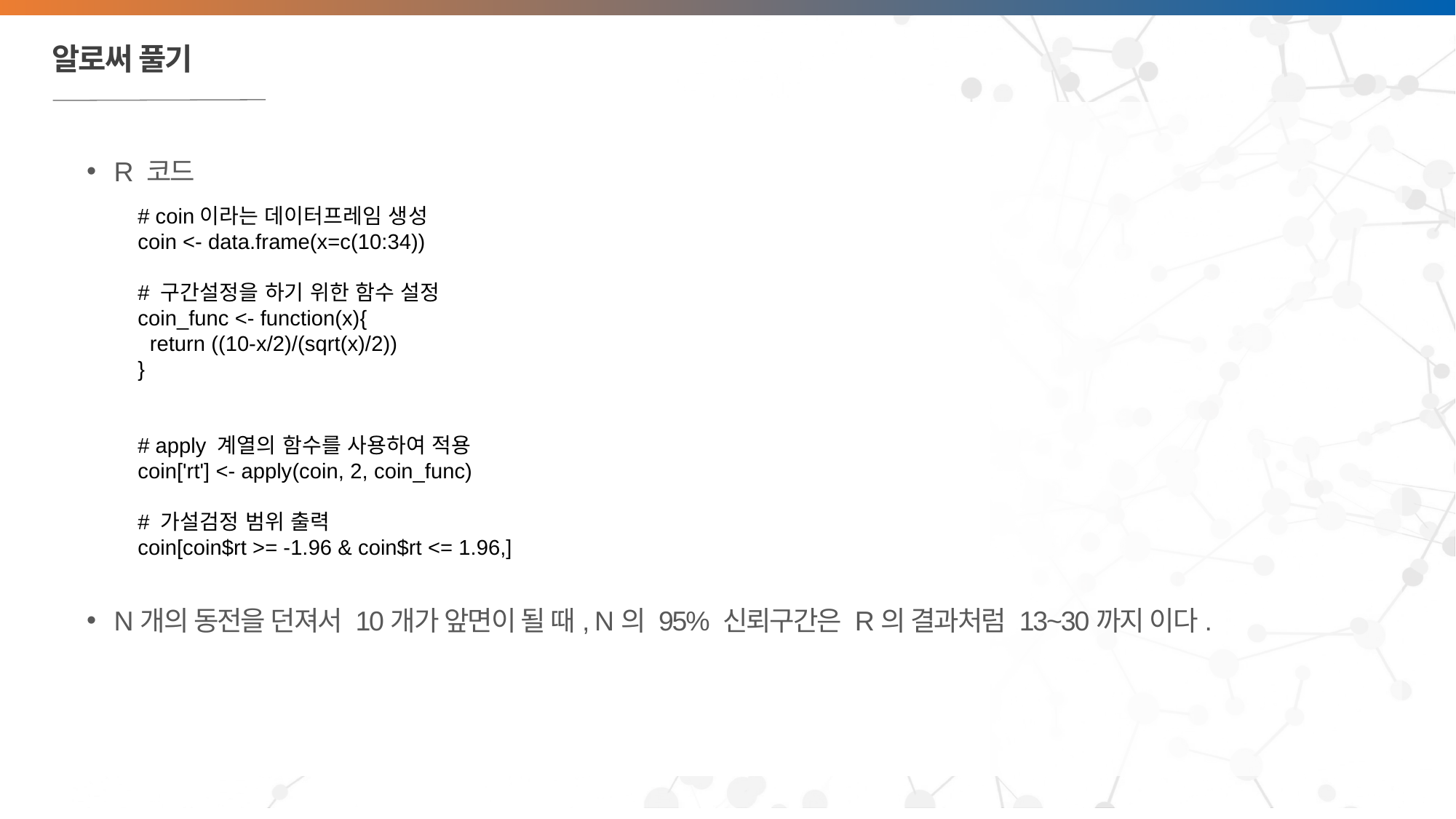

# 알로써 풀기

R 코드

N개의 동전을 던져서 10개가 앞면이 될 때, N의 95% 신뢰구간은 R의 결과처럼 13~30까지 이다.

# coin이라는 데이터프레임 생성
coin <- data.frame(x=c(10:34))

# 구간설정을 하기 위한 함수 설정
coin_func <- function(x){
  return ((10-x/2)/(sqrt(x)/2))
}

# apply 계열의 함수를 사용하여 적용
coin['rt'] <- apply(coin, 2, coin_func)

# 가설검정 범위 출력
coin[coin$rt >= -1.96 & coin$rt <= 1.96,]